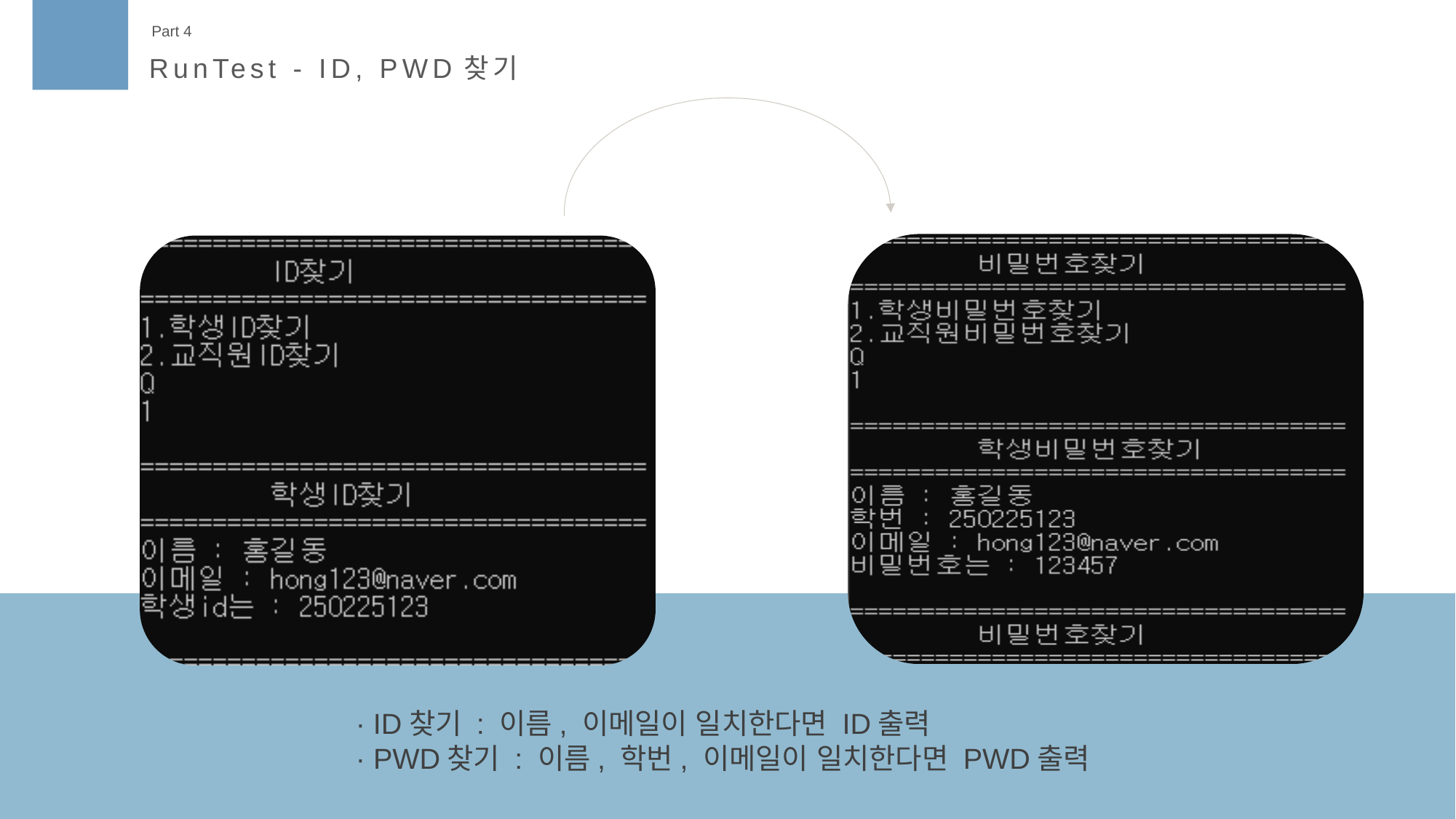

Part 4
RunTest - ID, PWD찾기

· ID찾기 : 이름, 이메일이 일치한다면 ID출력
· PWD찾기 : 이름, 학번, 이메일이 일치한다면 PWD출력